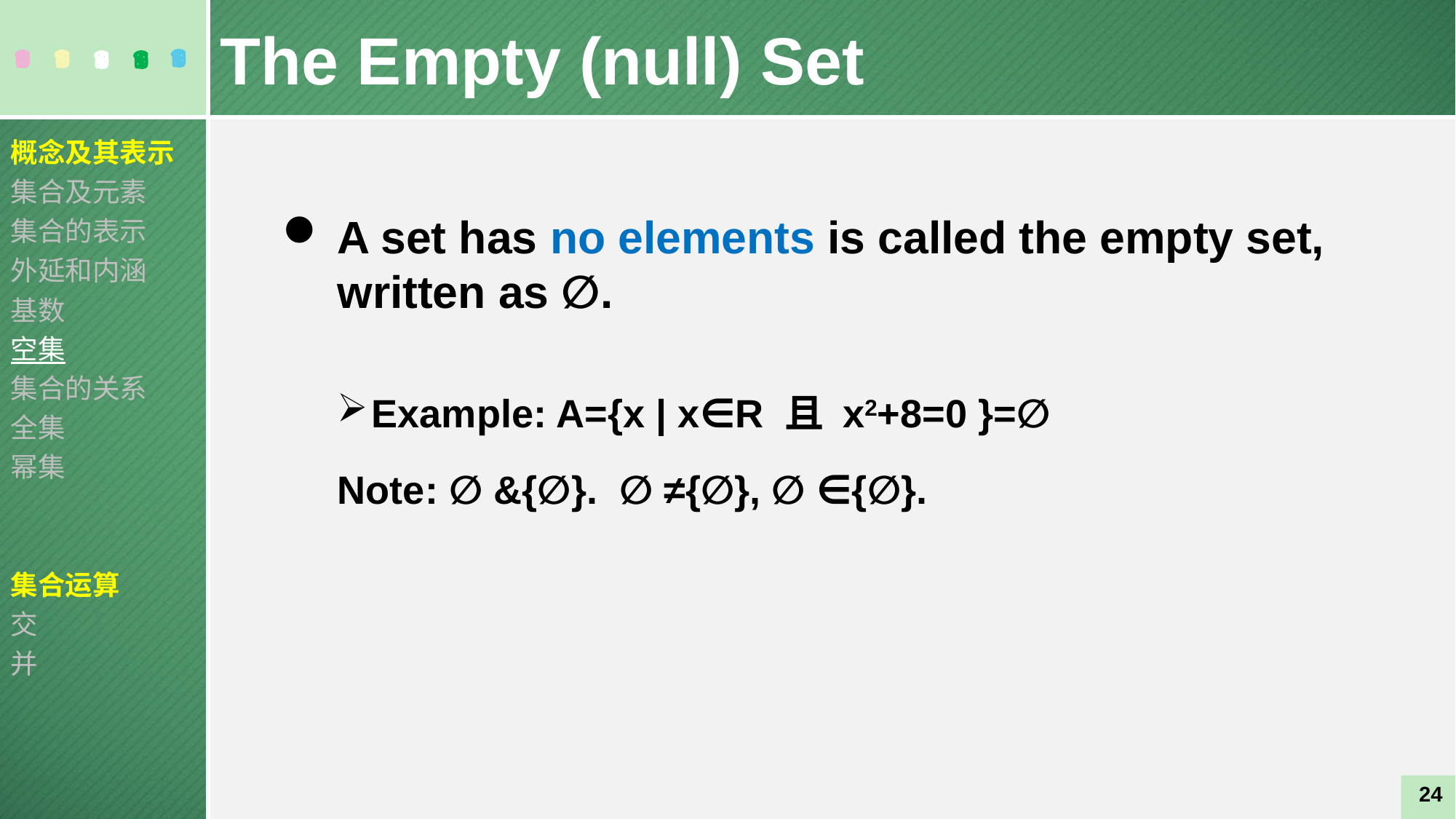

The Empty (null) Set

概念及其表示
集合及元素
集合的表示
外延和内涵
基数
空集
集合的关系
全集
幂集

集合运算
交
并

A set has no elements is called the empty set, written as ∅.

Example: A={x | x∈R 且 x2+8=0 }=∅

Note: ∅ &{∅}.  ∅ ≠{∅}, ∅ ∈{∅}.
24